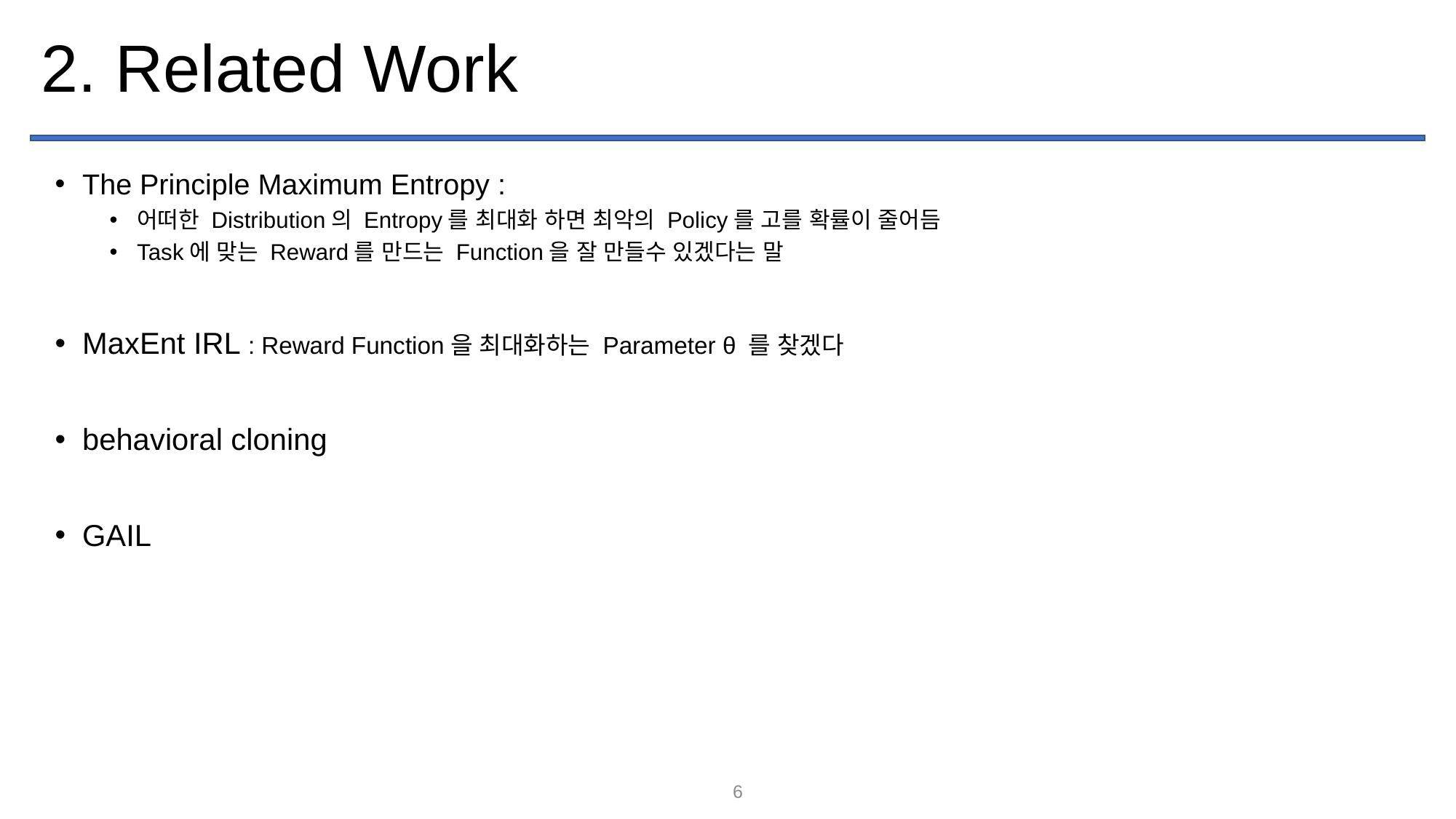

# 2. Related Work
The Principle Maximum Entropy :
어떠한 Distribution의 Entropy를 최대화 하면 최악의 Policy를 고를 확률이 줄어듬
Task에 맞는 Reward를 만드는 Function을 잘 만들수 있겠다는 말

MaxEnt IRL : Reward Function을 최대화하는 Parameter θ 를 찾겠다

behavioral cloning

GAIL
6